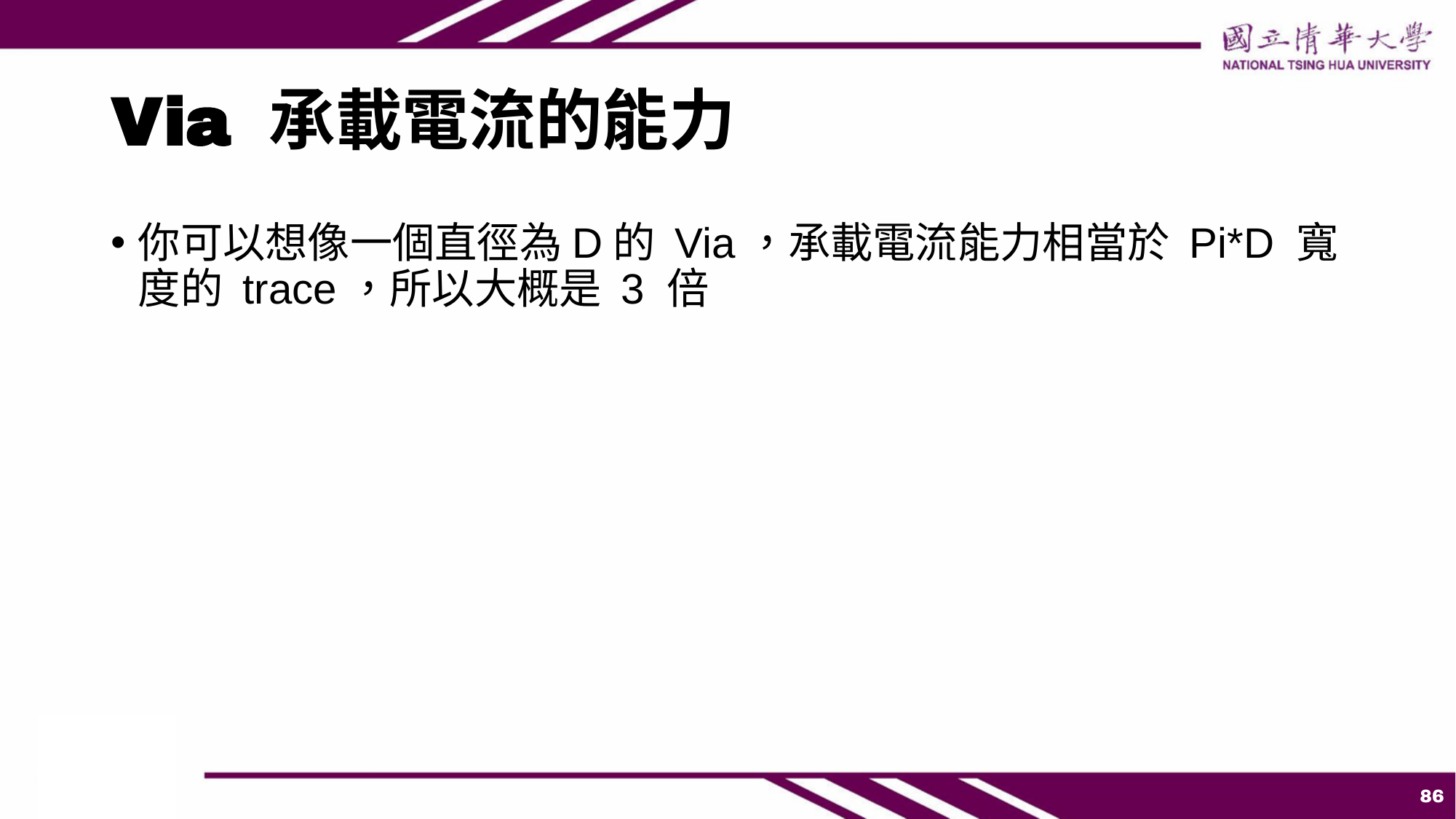

# Via 承載電流的能力
你可以想像一個直徑為D的 Via，承載電流能力相當於 Pi*D 寬度的 trace，所以大概是 3 倍
86